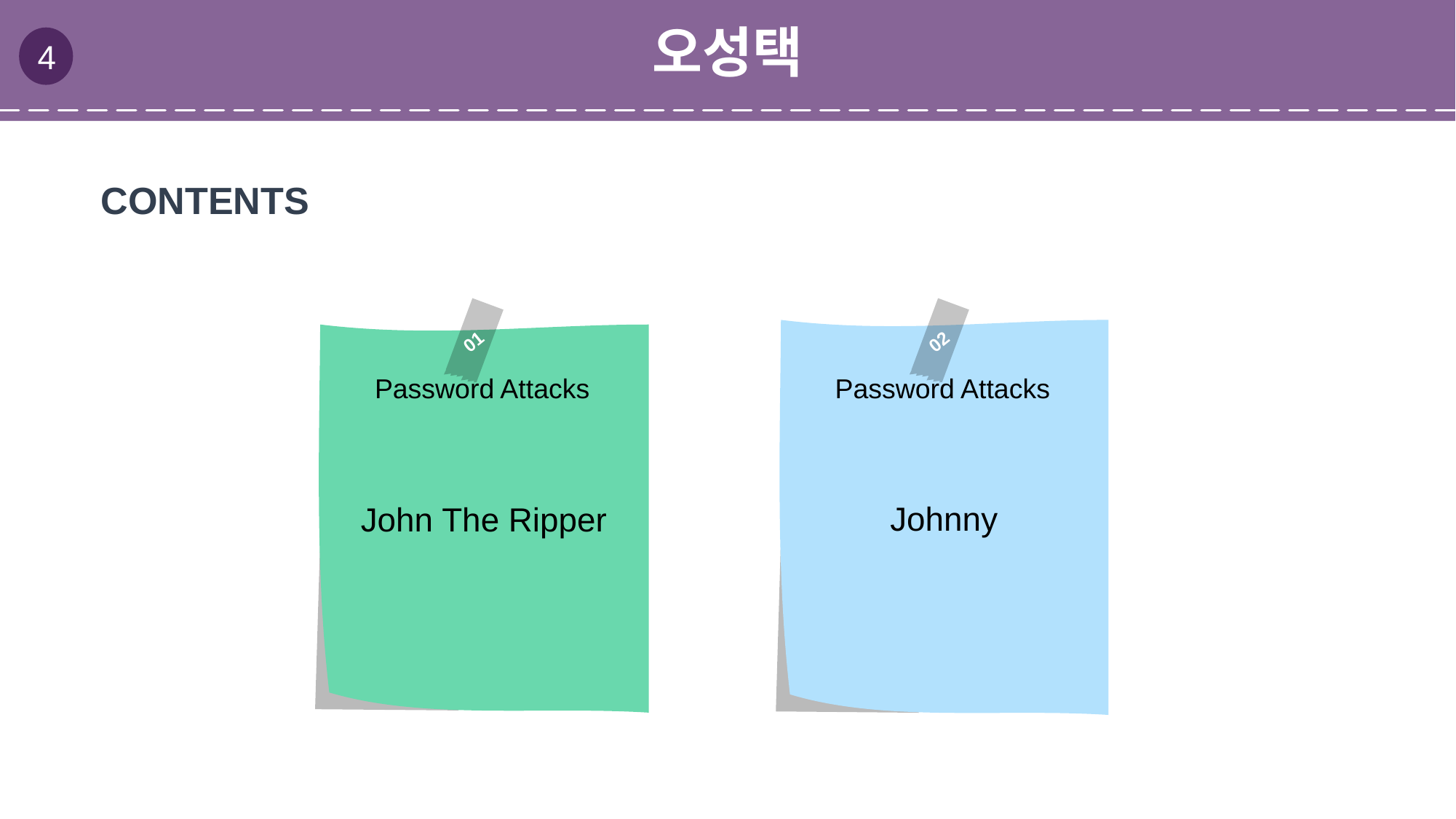

오성택

4

CONTENTS
01
02
Johnny

John The Ripper

  Password Attacks
  Password Attacks